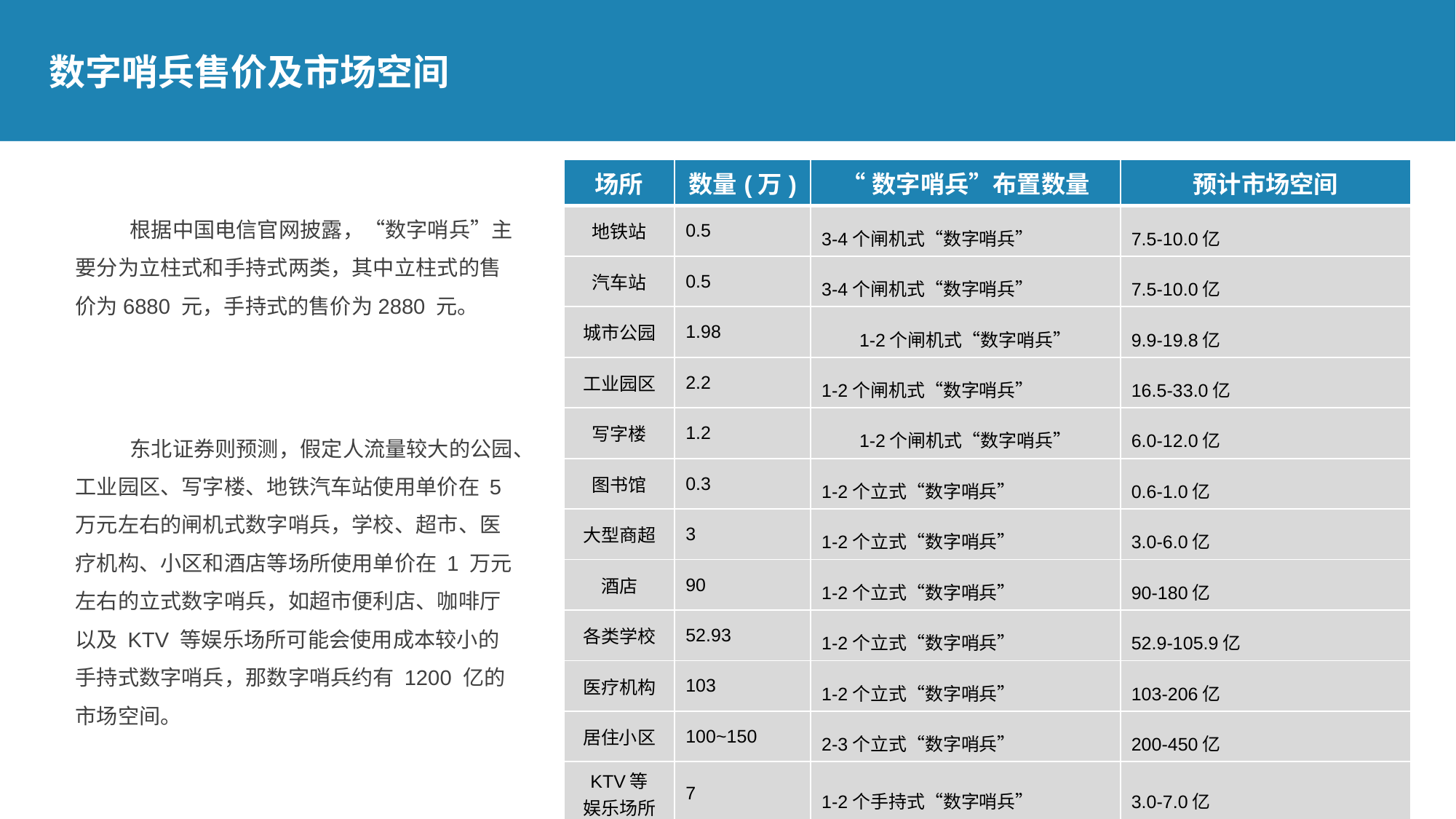

数字哨兵售价及市场空间
| 场所 | 数量(万) | “数字哨兵”布置数量 | 预计市场空间 |
| --- | --- | --- | --- |
| 地铁站 | 0.5 | 3-4个闸机式“数字哨兵” | 7.5-10.0亿 |
| 汽车站 | 0.5 | 3-4个闸机式“数字哨兵” | 7.5-10.0亿 |
| 城市公园 | 1.98 | 1-2个闸机式“数字哨兵” | 9.9-19.8亿 |
| 工业园区 | 2.2 | 1-2个闸机式“数字哨兵” | 16.5-33.0亿 |
| 写字楼 | 1.2 | 1-2个闸机式“数字哨兵” | 6.0-12.0亿 |
| 图书馆 | 0.3 | 1-2个立式“数字哨兵” | 0.6-1.0亿 |
| 大型商超 | 3 | 1-2个立式“数字哨兵” | 3.0-6.0亿 |
| 酒店 | 90 | 1-2个立式“数字哨兵” | 90-180亿 |
| 各类学校 | 52.93 | 1-2个立式“数字哨兵” | 52.9-105.9亿 |
| 医疗机构 | 103 | 1-2个立式“数字哨兵” | 103-206亿 |
| 居住小区 | 100~150 | 2-3个立式“数字哨兵” | 200-450亿 |
| KTV等 娱乐场所 | 7 | 1-2个手持式“数字哨兵” | 3.0-7.0亿 |
| 超市 便利店 | 95 | 1-2个手持式“数字哨兵” | 47-95亿 |
| 咖啡厅 | 10 | 1-2个手持式“数字哨兵” | 5-10亿 |
根据中国电信官网披露，“数字哨兵”主要分为立柱式和手持式两类，其中立柱式的售价为6880 元，手持式的售价为2880 元。
东北证券则预测，假定人流量较大的公园、工业园区、写字楼、地铁汽车站使用单价在 5 万元左右的闸机式数字哨兵，学校、超市、医疗机构、小区和酒店等场所使用单价在 1 万元左右的立式数字哨兵，如超市便利店、咖啡厅以及 KTV 等娱乐场所可能会使用成本较小的手持式数字哨兵，那数字哨兵约有 1200 亿的市场空间。